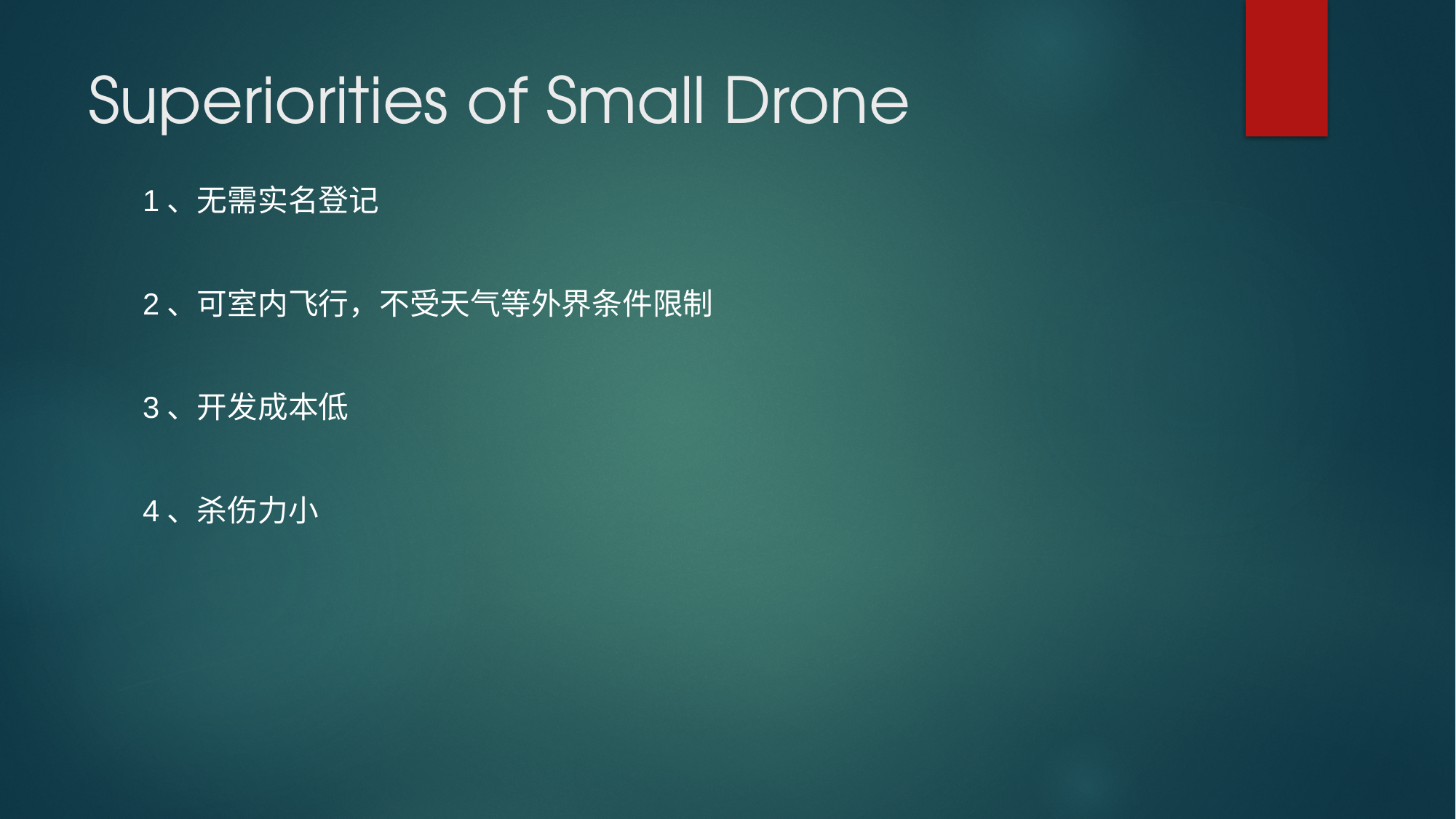

# Superiorities of Small Drone
1、无需实名登记

2、可室内飞行，不受天气等外界条件限制

3、开发成本低

4、杀伤力小